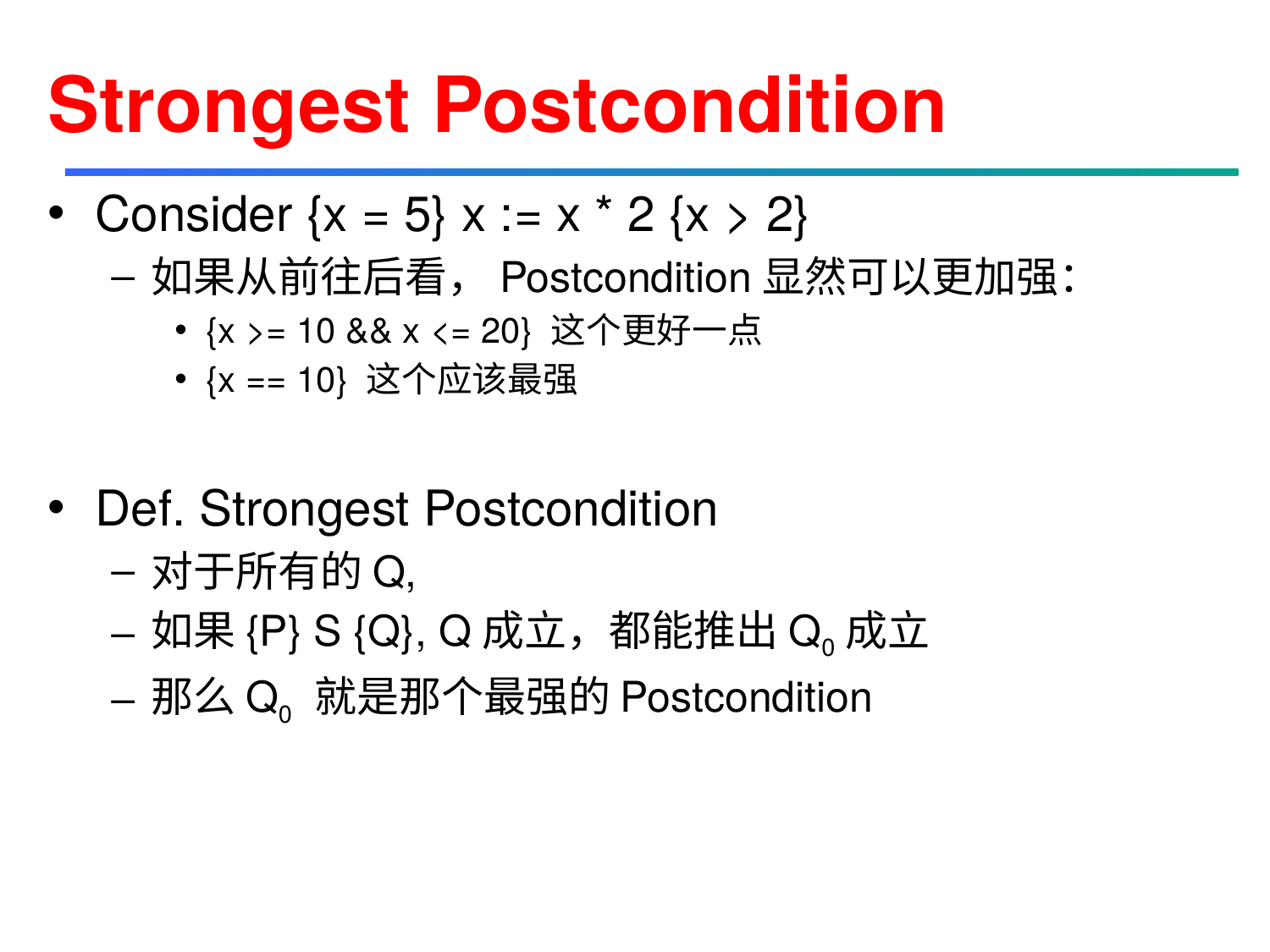

# Strongest Postcondition
Consider {x = 5} x := x * 2 {x > 2}
如果从前往后看，Postcondition显然可以更加强：
{x >= 10 && x <= 20} 这个更好一点
{x == 10} 这个应该最强

Def. Strongest Postcondition
对于所有的Q,
如果{P} S {Q}, Q成立，都能推出Q0成立
那么Q0 就是那个最强的Postcondition